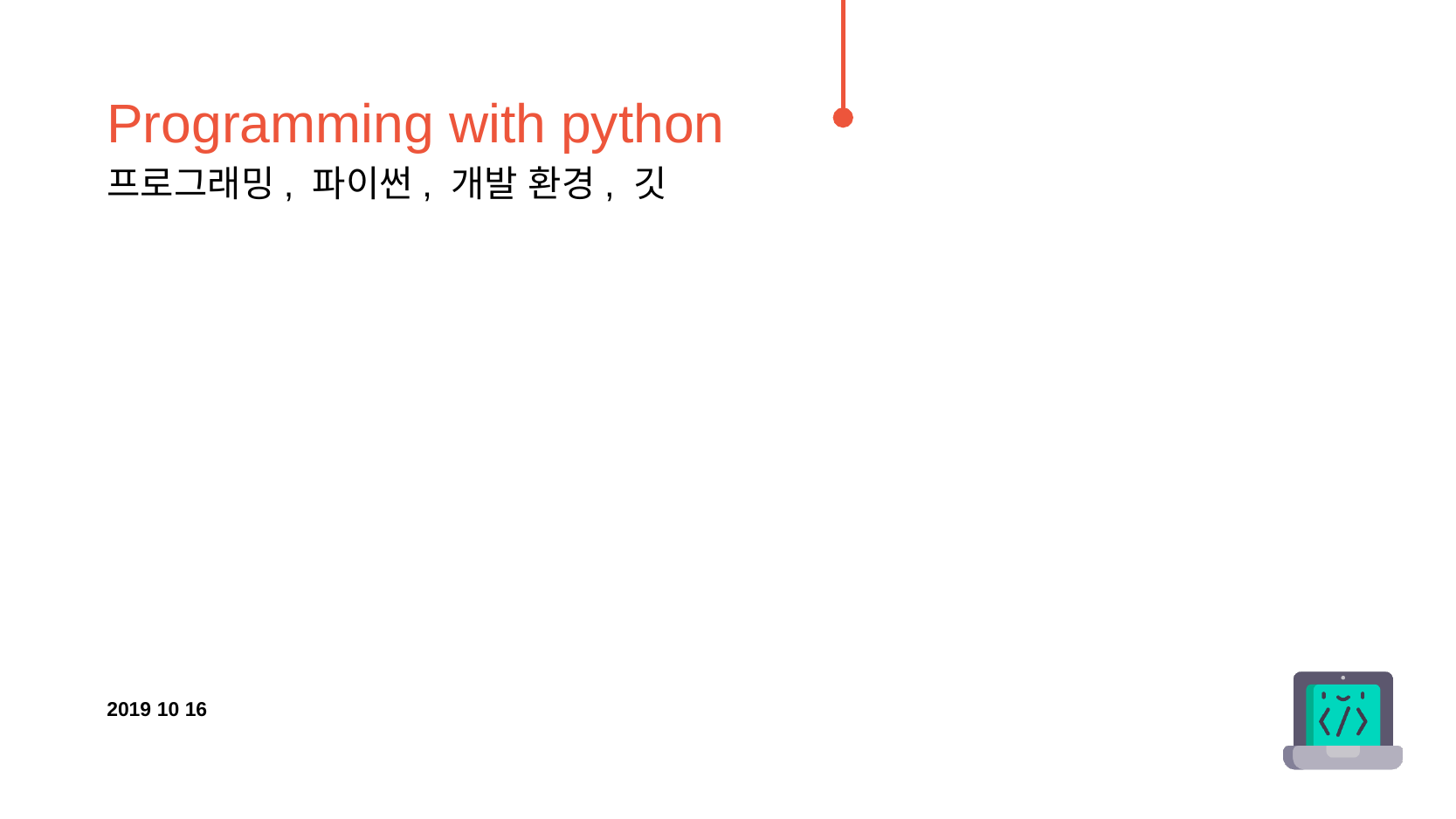

Programming with python
프로그래밍, 파이썬, 개발 환경, 깃
2019 10 16